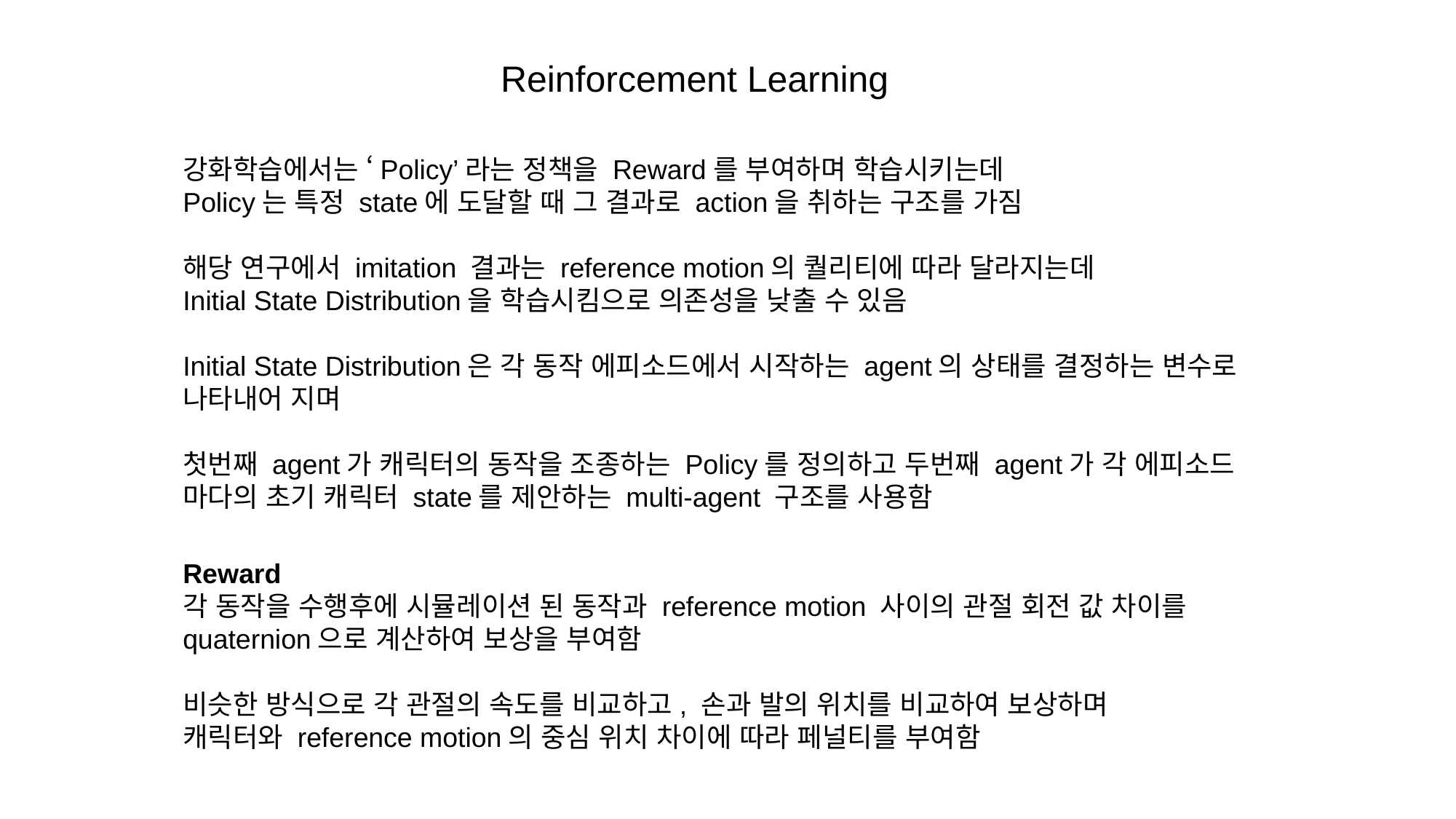

Reinforcement Learning
강화학습에서는 ‘Policy’라는 정책을 Reward를 부여하며 학습시키는데
Policy는 특정 state에 도달할 때 그 결과로 action을 취하는 구조를 가짐

해당 연구에서 imitation 결과는 reference motion의 퀄리티에 따라 달라지는데
Initial State Distribution을 학습시킴으로 의존성을 낮출 수 있음

Initial State Distribution은 각 동작 에피소드에서 시작하는 agent의 상태를 결정하는 변수로 나타내어 지며

첫번째 agent가 캐릭터의 동작을 조종하는 Policy를 정의하고 두번째 agent가 각 에피소드 마다의 초기 캐릭터 state를 제안하는 multi-agent 구조를 사용함
Reward
각 동작을 수행후에 시뮬레이션 된 동작과 reference motion 사이의 관절 회전 값 차이를 quaternion으로 계산하여 보상을 부여함

비슷한 방식으로 각 관절의 속도를 비교하고, 손과 발의 위치를 비교하여 보상하며
캐릭터와 reference motion의 중심 위치 차이에 따라 페널티를 부여함